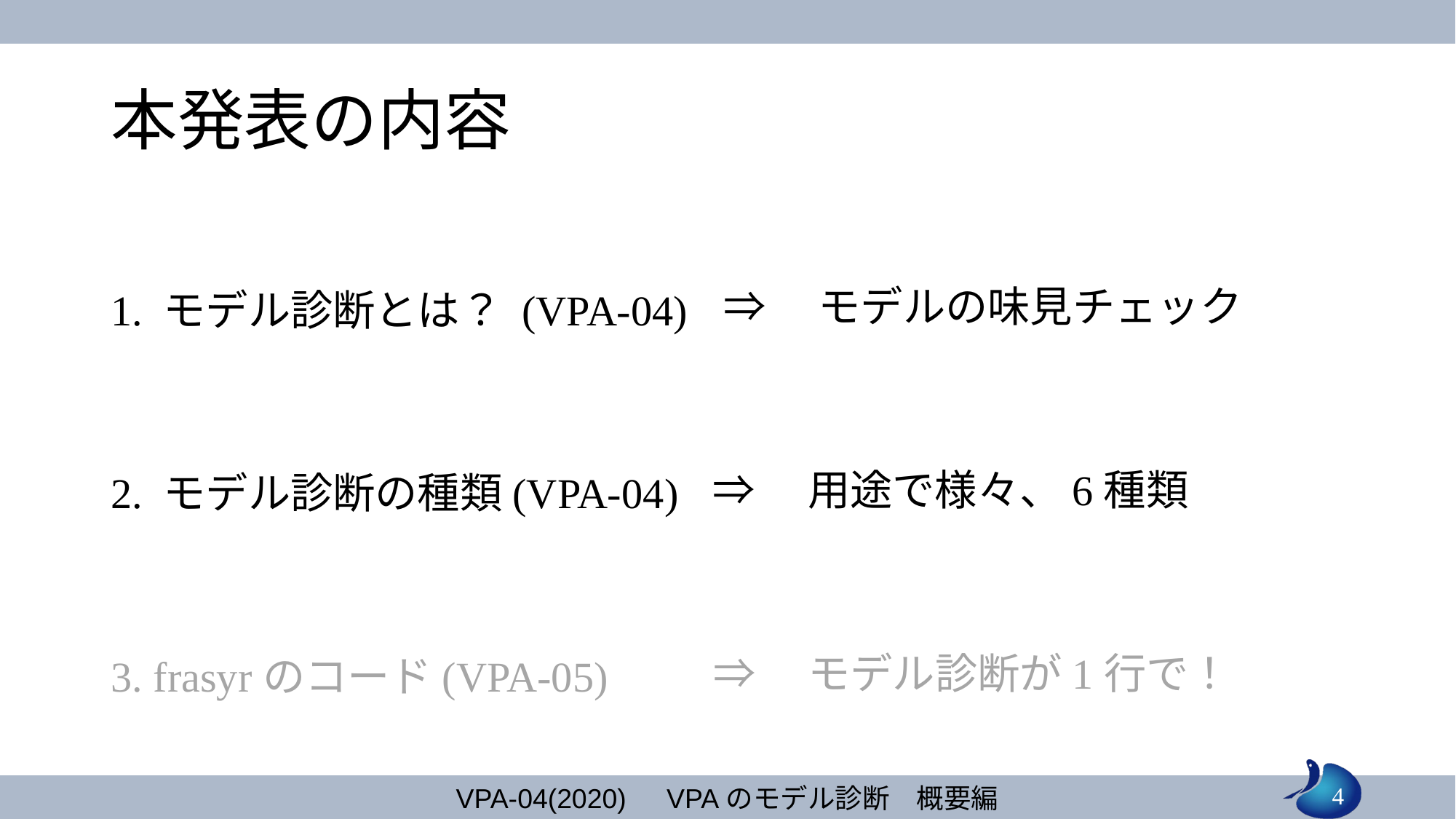

# 本発表の内容

1. モデル診断とは？ (VPA-04)

2. モデル診断の種類(VPA-04)

3. frasyrのコード(VPA-05)
⇒　モデルの味見チェック
⇒　用途で様々、6種類
⇒　モデル診断が1行で！
4
VPA-04(2020)　VPAのモデル診断　概要編